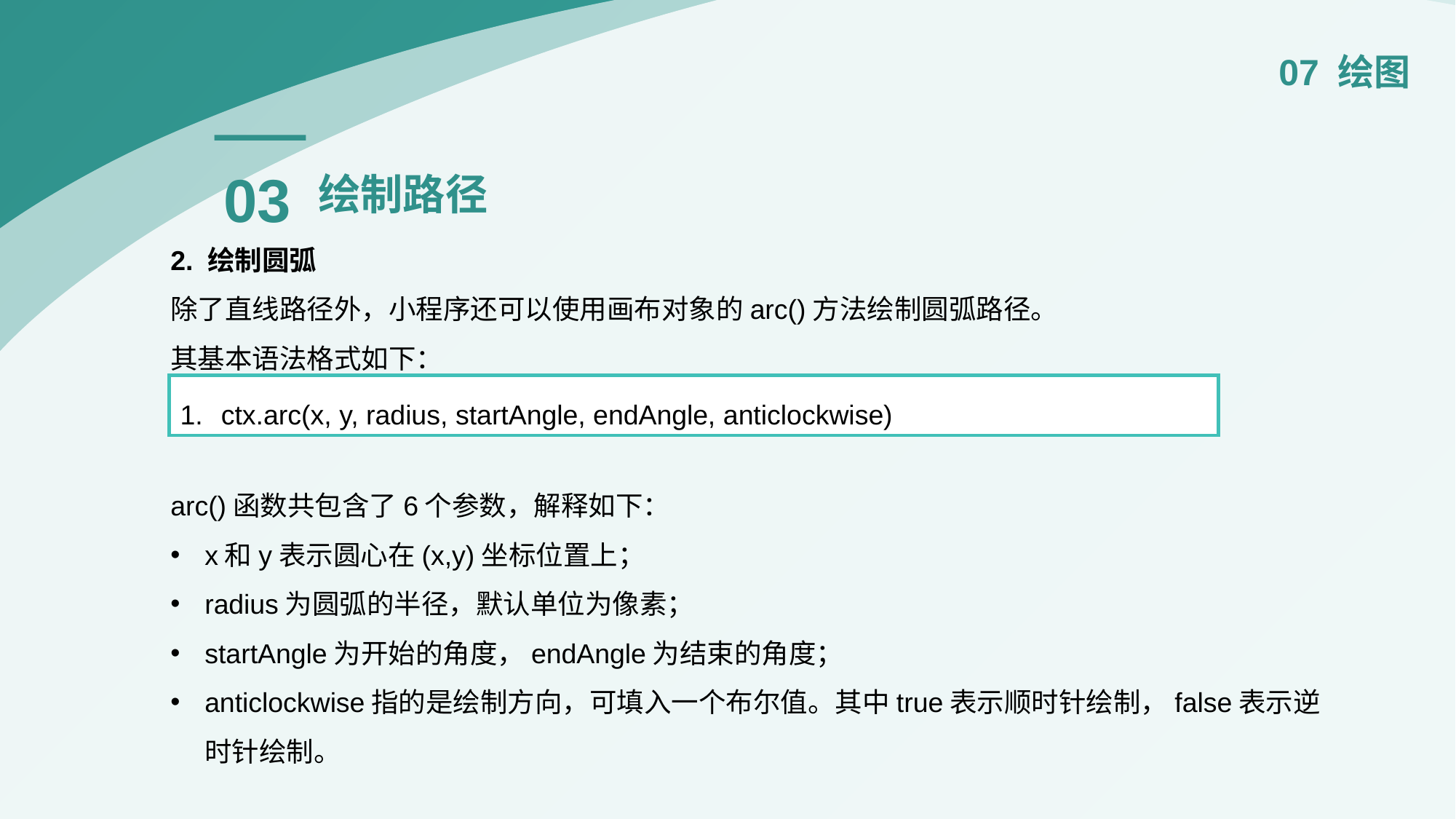

07 绘图
03

绘制路径
2. 绘制圆弧
除了直线路径外，小程序还可以使用画布对象的arc()方法绘制圆弧路径。
其基本语法格式如下：

arc()函数共包含了6个参数，解释如下：
x和y表示圆心在(x,y)坐标位置上；
radius为圆弧的半径，默认单位为像素；
startAngle为开始的角度，endAngle为结束的角度；
anticlockwise指的是绘制方向，可填入一个布尔值。其中true表示顺时针绘制，false表示逆时针绘制。
ctx.arc(x, y, radius, startAngle, endAngle, anticlockwise)